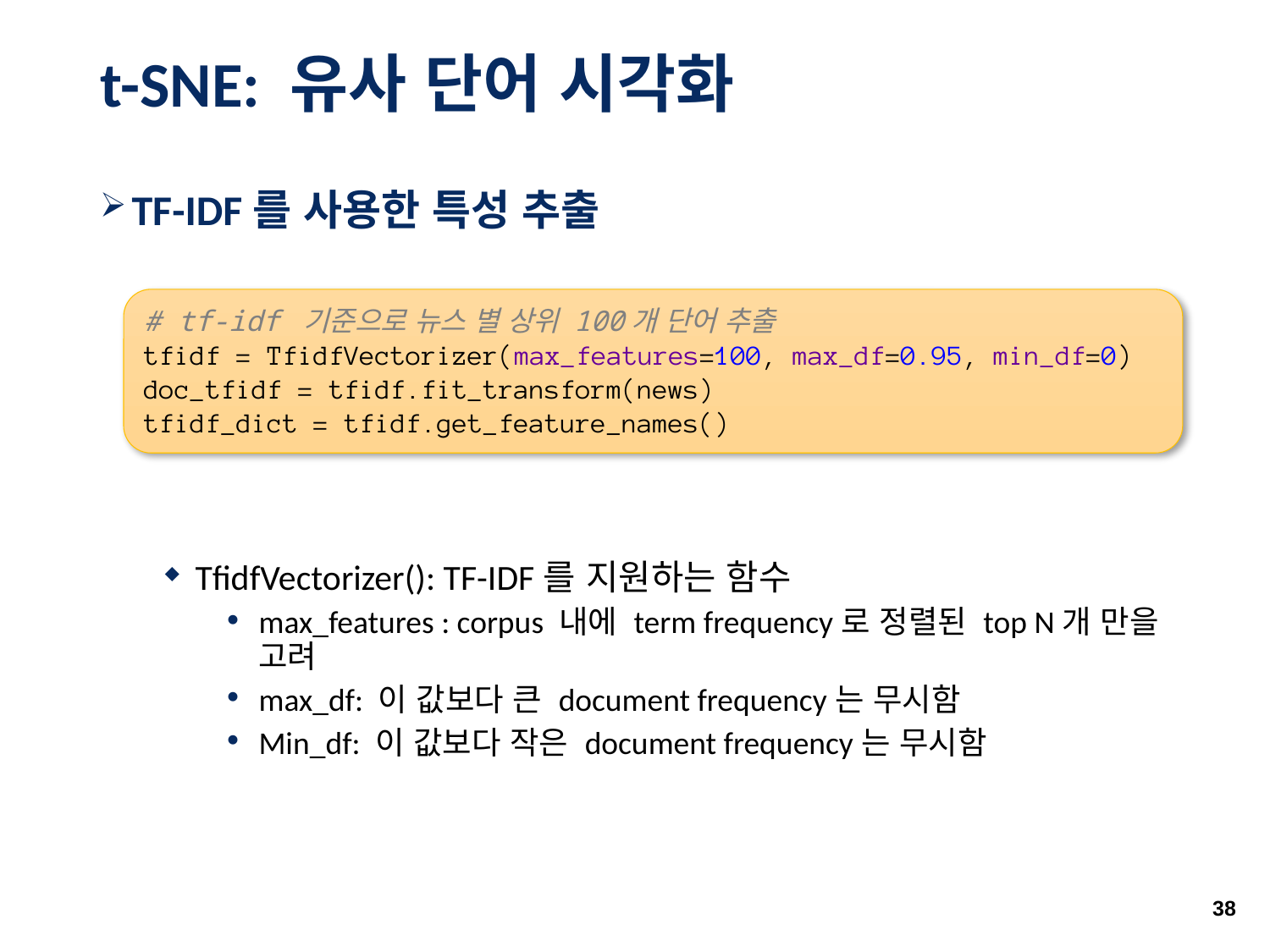

# t-SNE: 유사 단어 시각화
TF-IDF를 사용한 특성 추출

TfidfVectorizer(): TF-IDF를 지원하는 함수
max_features : corpus 내에 term frequency로 정렬된 top N개 만을 고려
max_df: 이 값보다 큰 document frequency는 무시함
Min_df: 이 값보다 작은 document frequency는 무시함

# tf-idf 기준으로 뉴스 별 상위 100개 단어 추출 tfidf = TfidfVectorizer(max_features=100, max_df=0.95, min_df=0) doc_tfidf = tfidf.fit_transform(news) tfidf_dict = tfidf.get_feature_names()
38